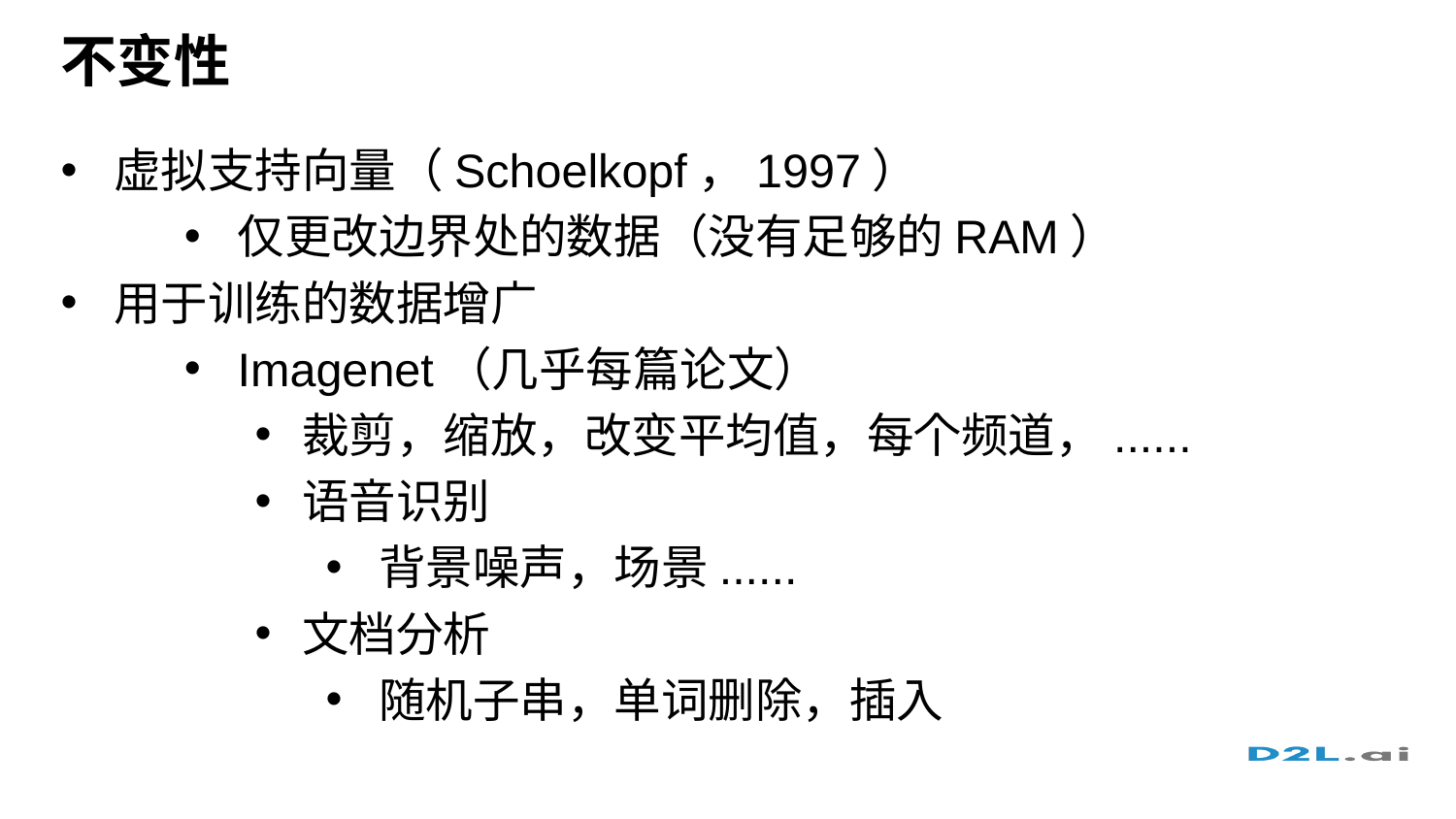

# 不变性
虚拟支持向量（Schoelkopf，1997）
仅更改边界处的数据（没有足够的RAM）
用于训练的数据增广
Imagenet（几乎每篇论文）
裁剪，缩放，改变平均值，每个频道，......
语音识别
背景噪声，场景......
文档分析
随机子串，单词删除，插入